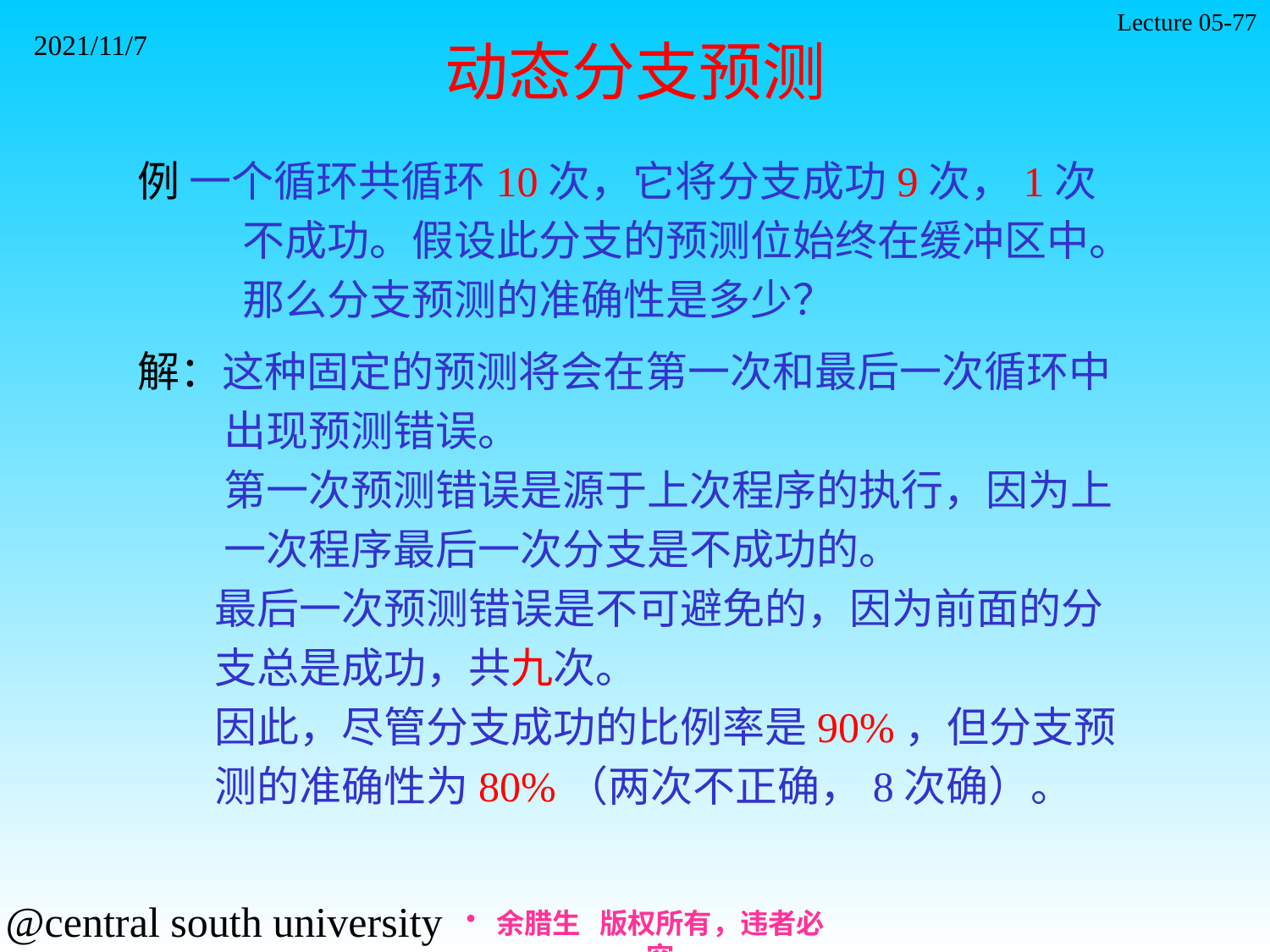

Lecture 05-77
2021/11/7
动态分支预测

例 一个循环共循环10次，它将分支成功9次，1次
          不成功。假设此分支的预测位始终在缓冲区中。
          那么分支预测的准确性是多少？
解：这种固定的预测将会在第一次和最后一次循环中
        出现预测错误。
        第一次预测错误是源于上次程序的执行，因为上
        一次程序最后一次分支是不成功的。
       最后一次预测错误是不可避免的，因为前面的分
       支总是成功，共九次。
       因此，尽管分支成功的比例率是90%，但分支预
       测的准确性为80%（两次不正确，8次确）。

余腊生   版权所有，违者必究